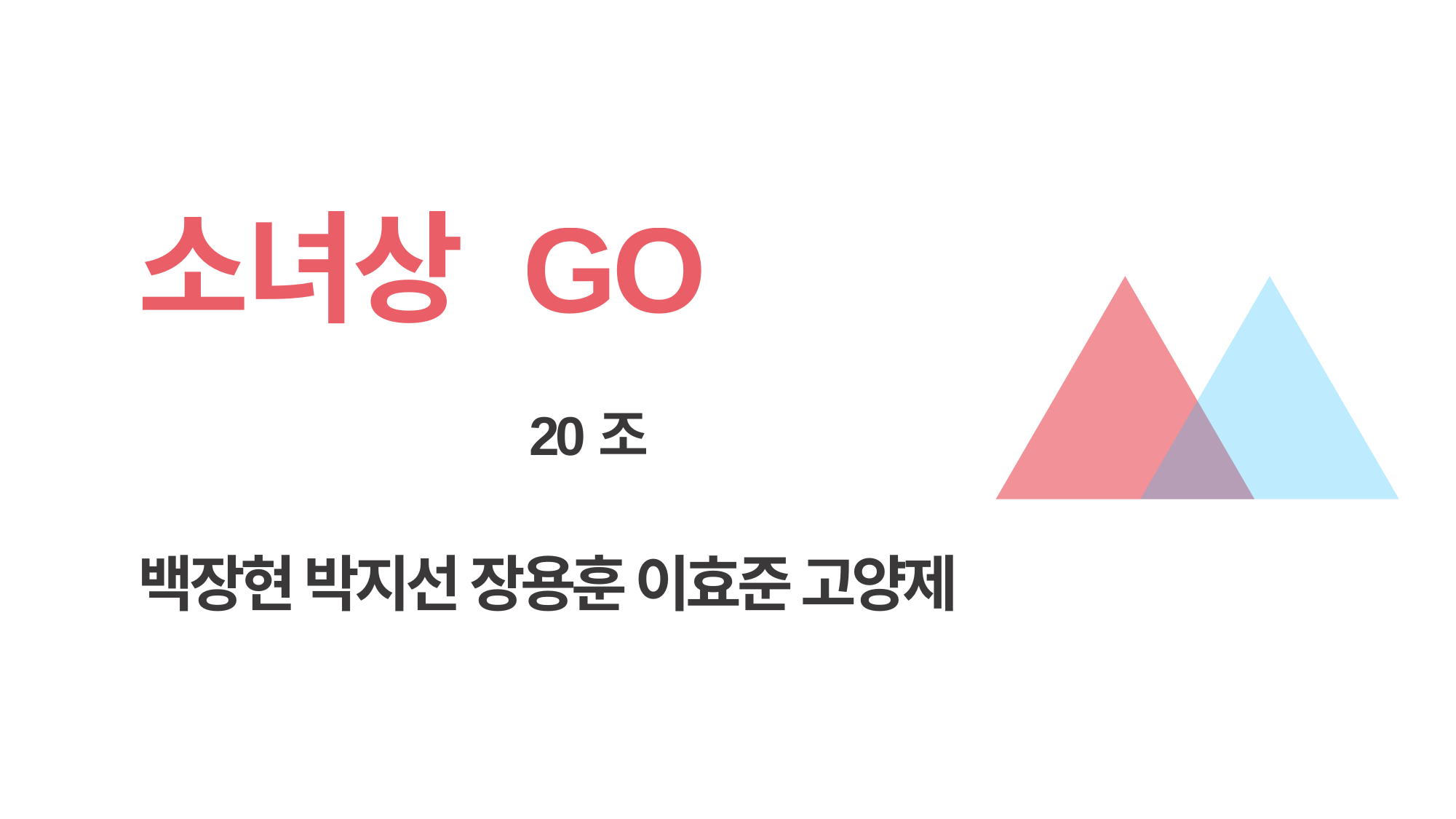

소녀상 GO

                                      20조

백장현 박지선 장용훈 이효준 고양제